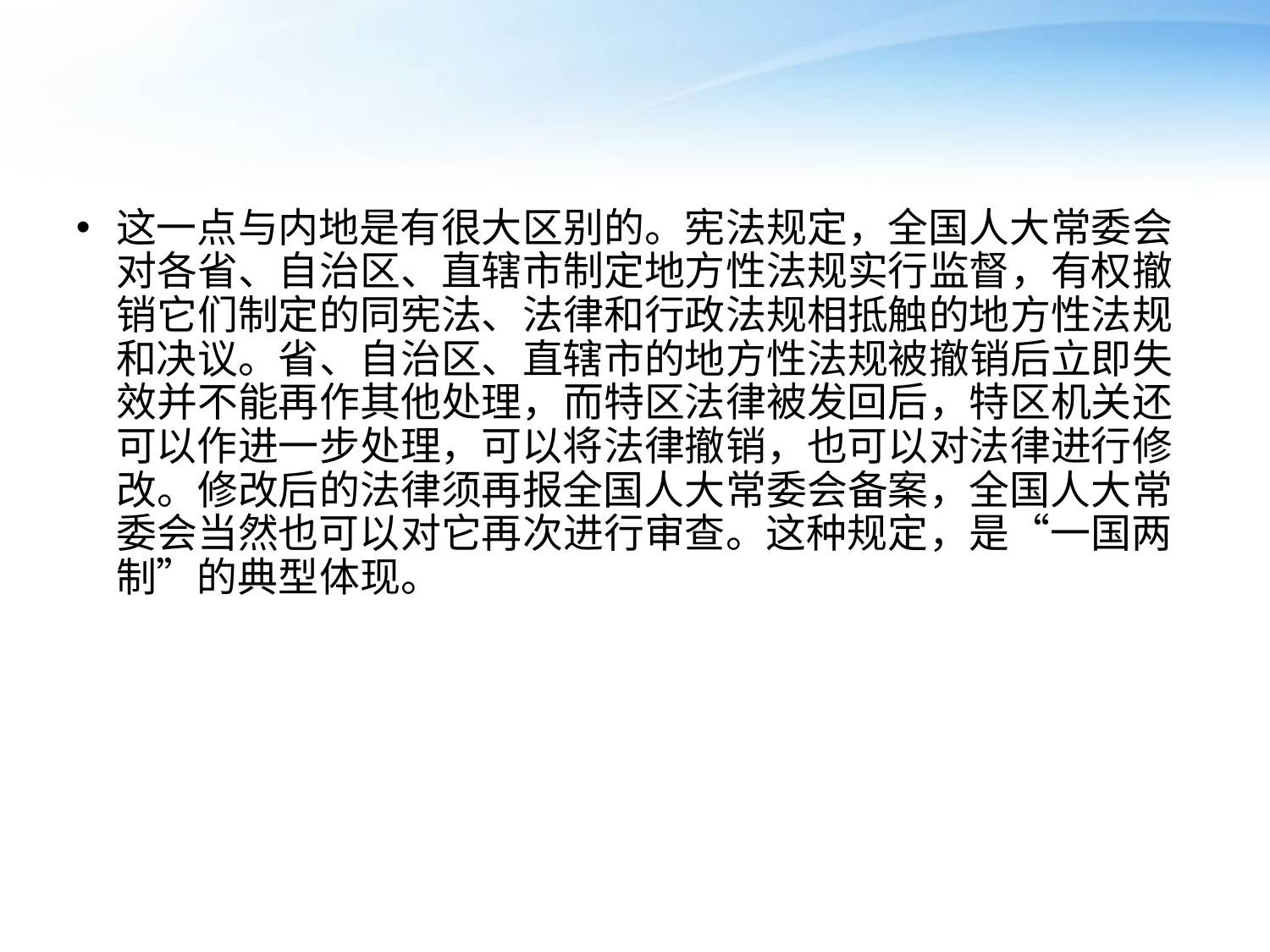

#
这一点与内地是有很大区别的。宪法规定，全国人大常委会对各省、自治区、直辖市制定地方性法规实行监督，有权撤销它们制定的同宪法、法律和行政法规相抵触的地方性法规和决议。省、自治区、直辖市的地方性法规被撤销后立即失效并不能再作其他处理，而特区法律被发回后，特区机关还可以作进一步处理，可以将法律撤销，也可以对法律进行修改。修改后的法律须再报全国人大常委会备案，全国人大常委会当然也可以对它再次进行审查。这种规定，是“一国两制”的典型体现。